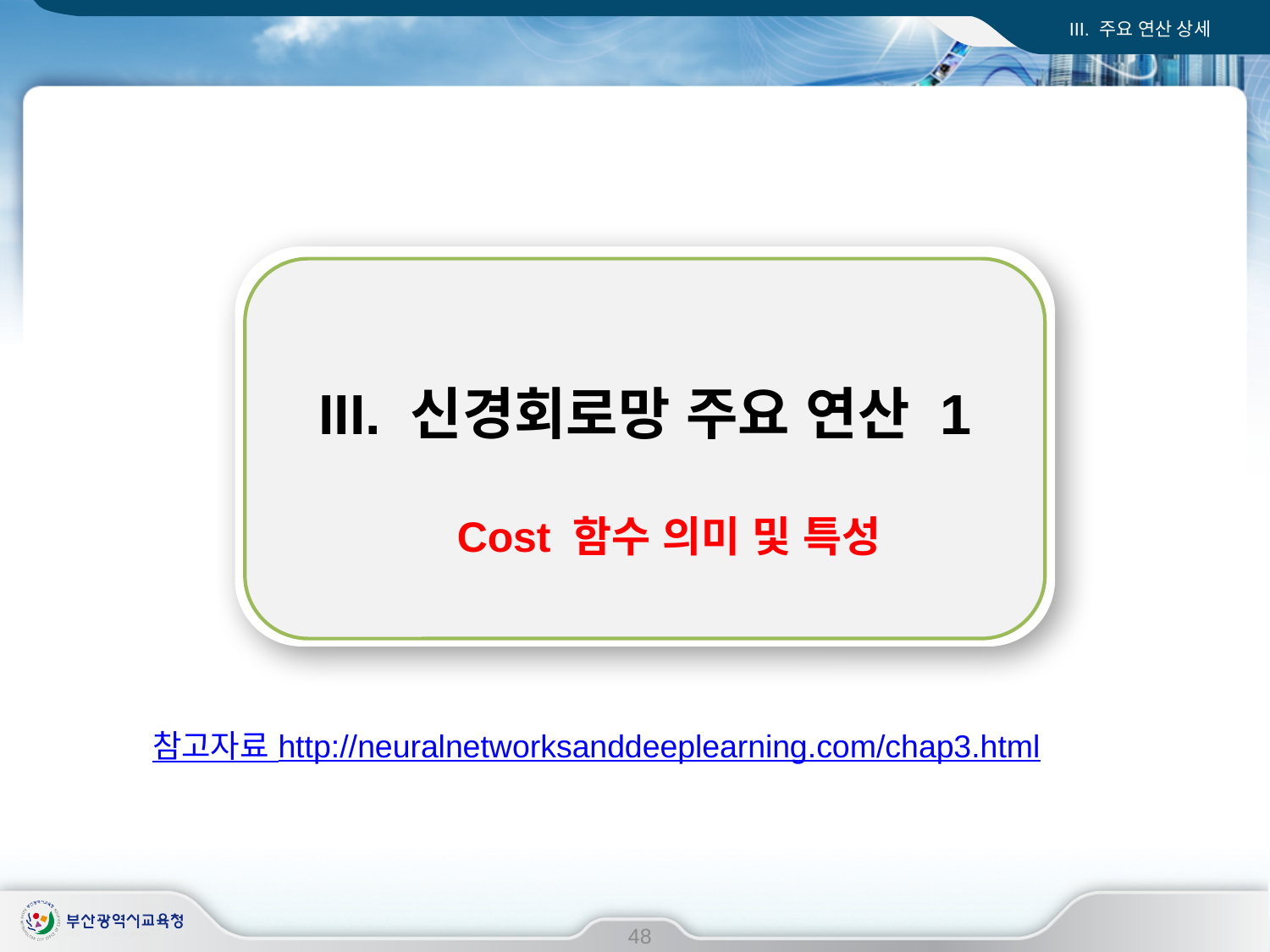

III. 주요 연산 상세

III. 신경회로망 주요 연산 1
I. 사업 개요
Cost 함수 의미 및 특성
참고자료 http://neuralnetworksanddeeplearning.com/chap3.html
48